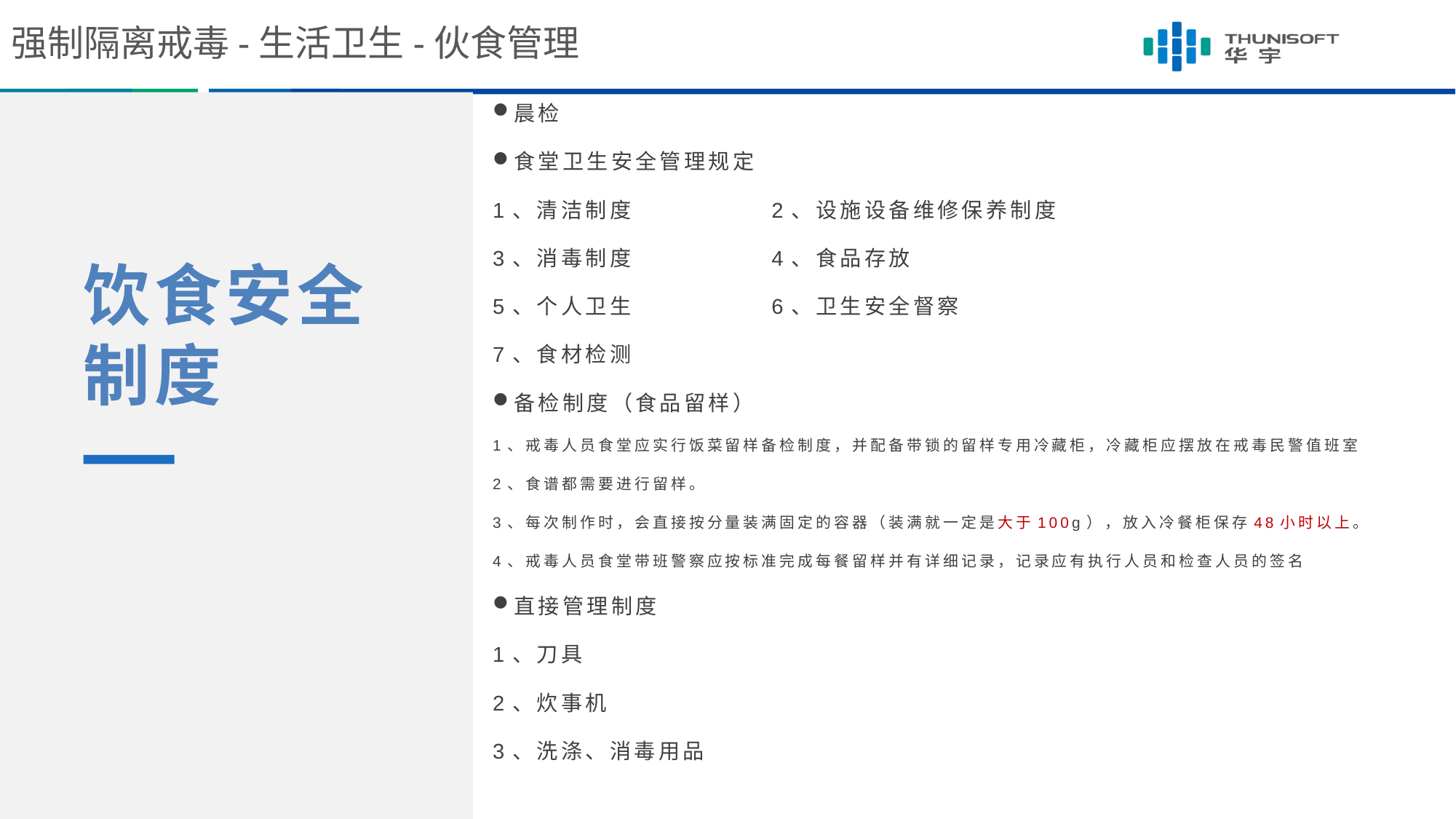

强制隔离戒毒-生活卫生-伙食管理

晨检
食堂卫生安全管理规定
1、清洁制度                 2、设施设备维修保养制度
3、消毒制度                 4、食品存放
5、个人卫生                 6、卫生安全督察
7、食材检测
备检制度（食品留样）
1、戒毒人员食堂应实行饭菜留样备检制度，并配备带锁的留样专用冷藏柜，冷藏柜应摆放在戒毒民警值班室
2、食谱都需要进行留样。
3、每次制作时，会直接按分量装满固定的容器（装满就一定是大于100g），放入冷餐柜保存48小时以上。
4、戒毒人员食堂带班警察应按标准完成每餐留样并有详细记录，记录应有执行人员和检查人员的签名
直接管理制度
1、刀具
2、炊事机
3、洗涤、消毒用品

饮食安全制度

72